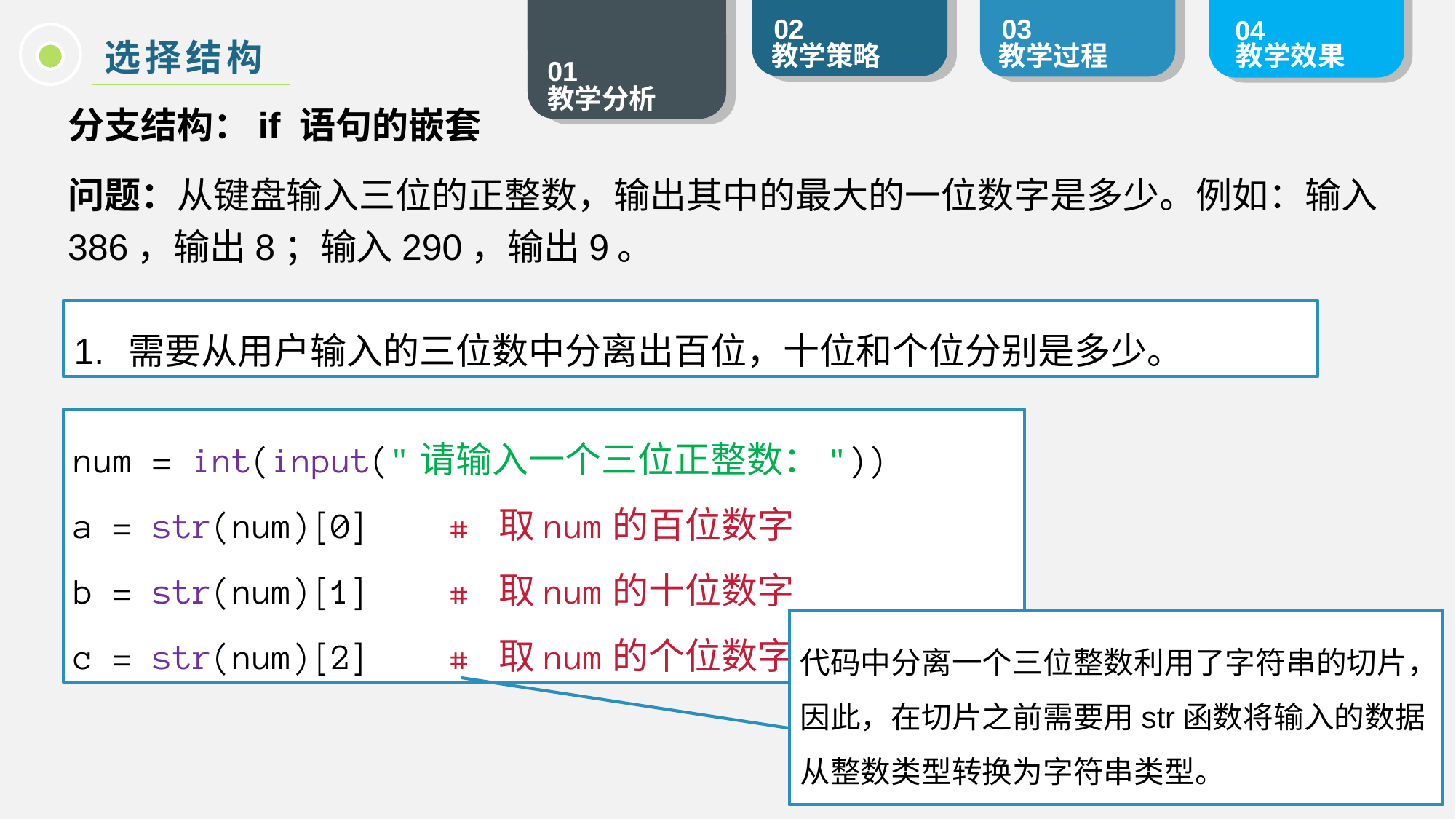

选择结构
分支结构：if 语句的嵌套
问题：从键盘输入三位的正整数，输出其中的最大的一位数字是多少。例如：输入386，输出8；输入290，输出9。
需要从用户输入的三位数中分离出百位，十位和个位分别是多少。
num = int(input("请输入一个三位正整数："))
a = str(num)[0]    # 取num的百位数字
b = str(num)[1]    # 取num的十位数字
c = str(num)[2]    # 取num的个位数字
代码中分离一个三位整数利用了字符串的切片，因此，在切片之前需要用str函数将输入的数据从整数类型转换为字符串类型。